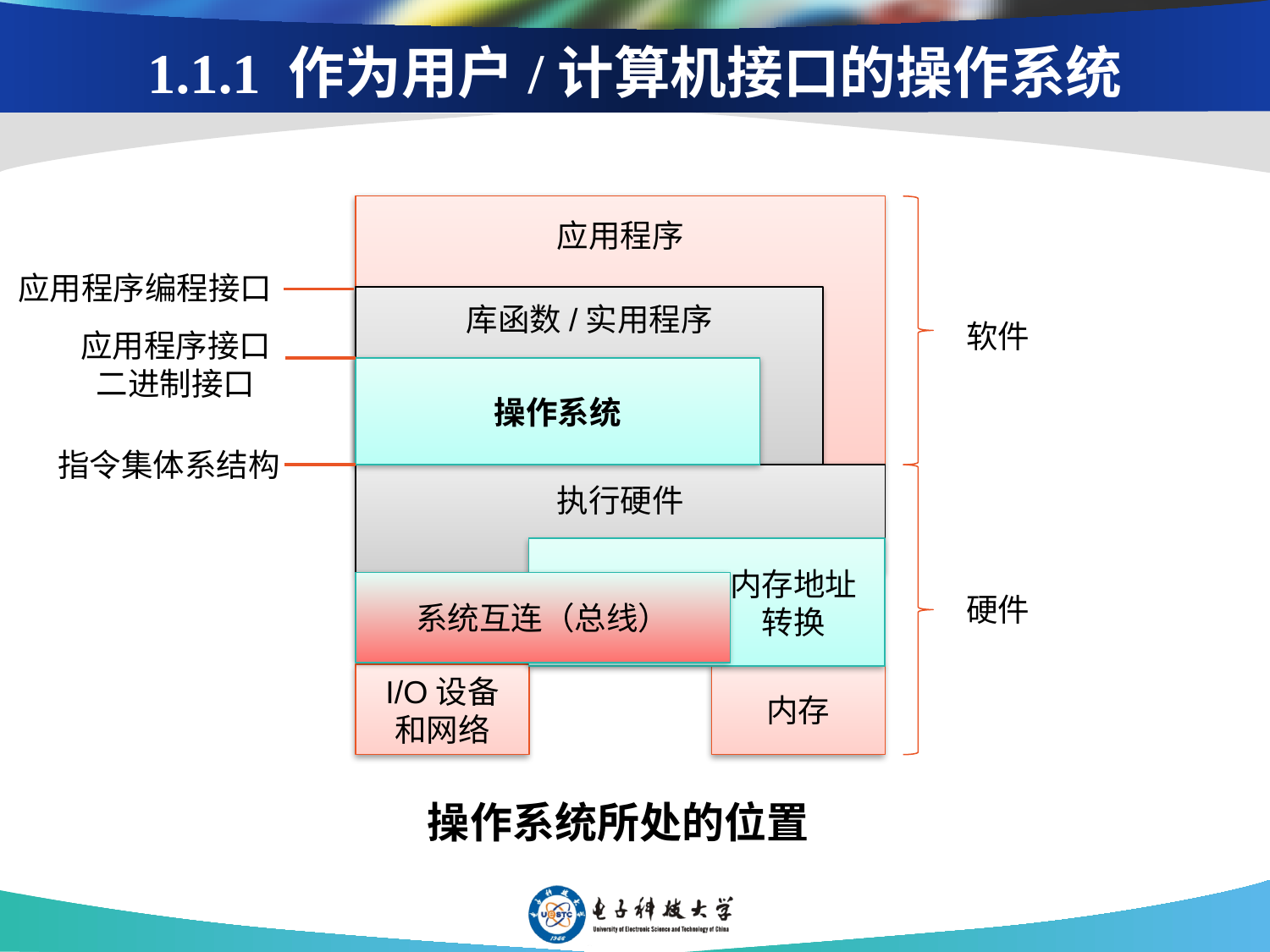

# 1.1.1 作为用户/计算机接口的操作系统
应用程序

应用程序编程接口
库函数/实用程序

软件
应用程序接口
二进制接口
操作系统
指令集体系结构
执行硬件

                       内存地址
                       转换

系统互连（总线）
硬件
I/O设备
和网络
内存
操作系统所处的位置